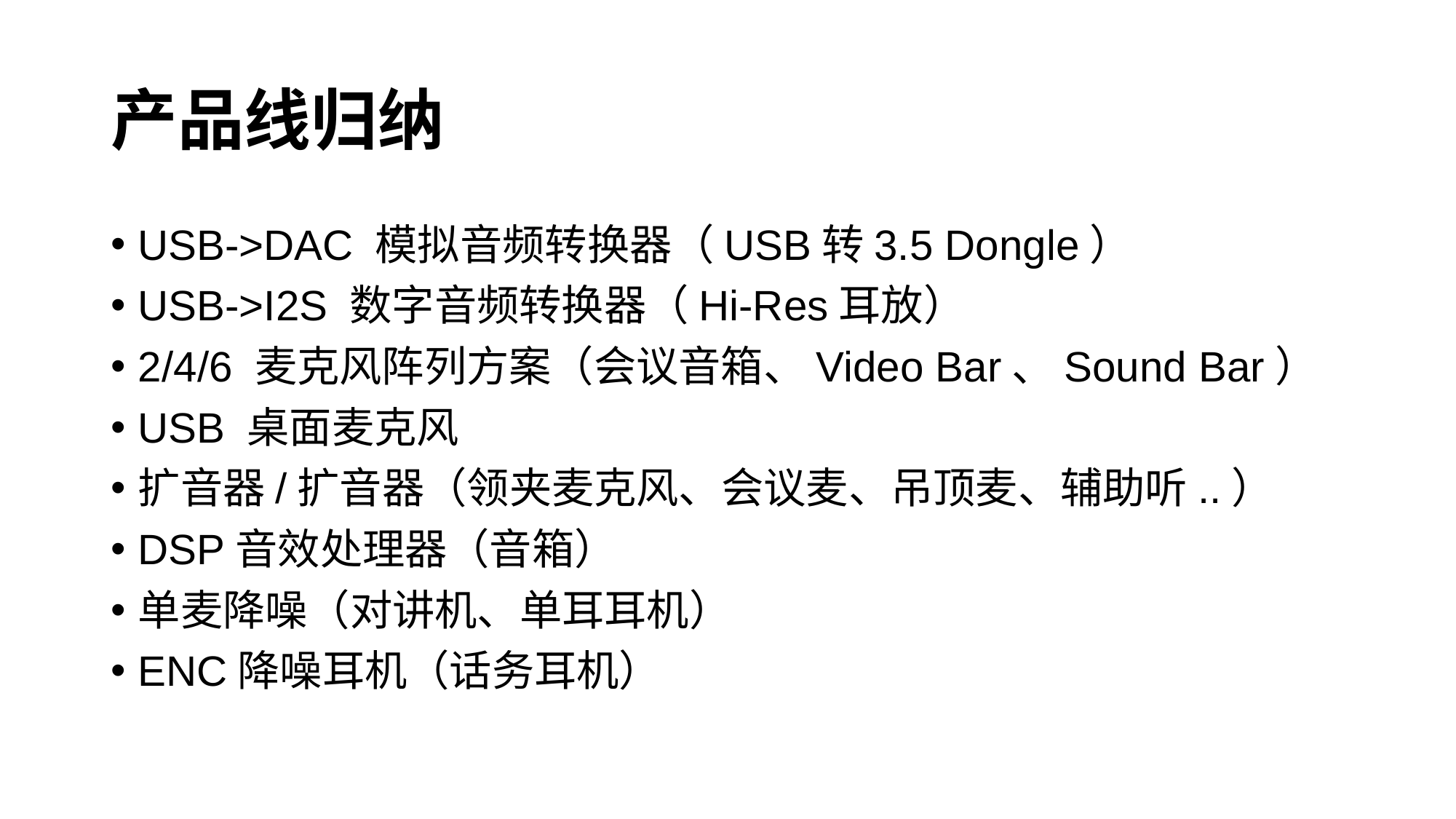

# 产品线归纳
USB->DAC 模拟音频转换器（USB转3.5 Dongle）
USB->I2S 数字音频转换器（Hi-Res耳放）
2/4/6 麦克风阵列方案（会议音箱、Video Bar、Sound Bar）
USB 桌面麦克风
扩音器/扩音器（领夹麦克风、会议麦、吊顶麦、辅助听..）
DSP音效处理器（音箱）
单麦降噪（对讲机、单耳耳机）
ENC降噪耳机（话务耳机）